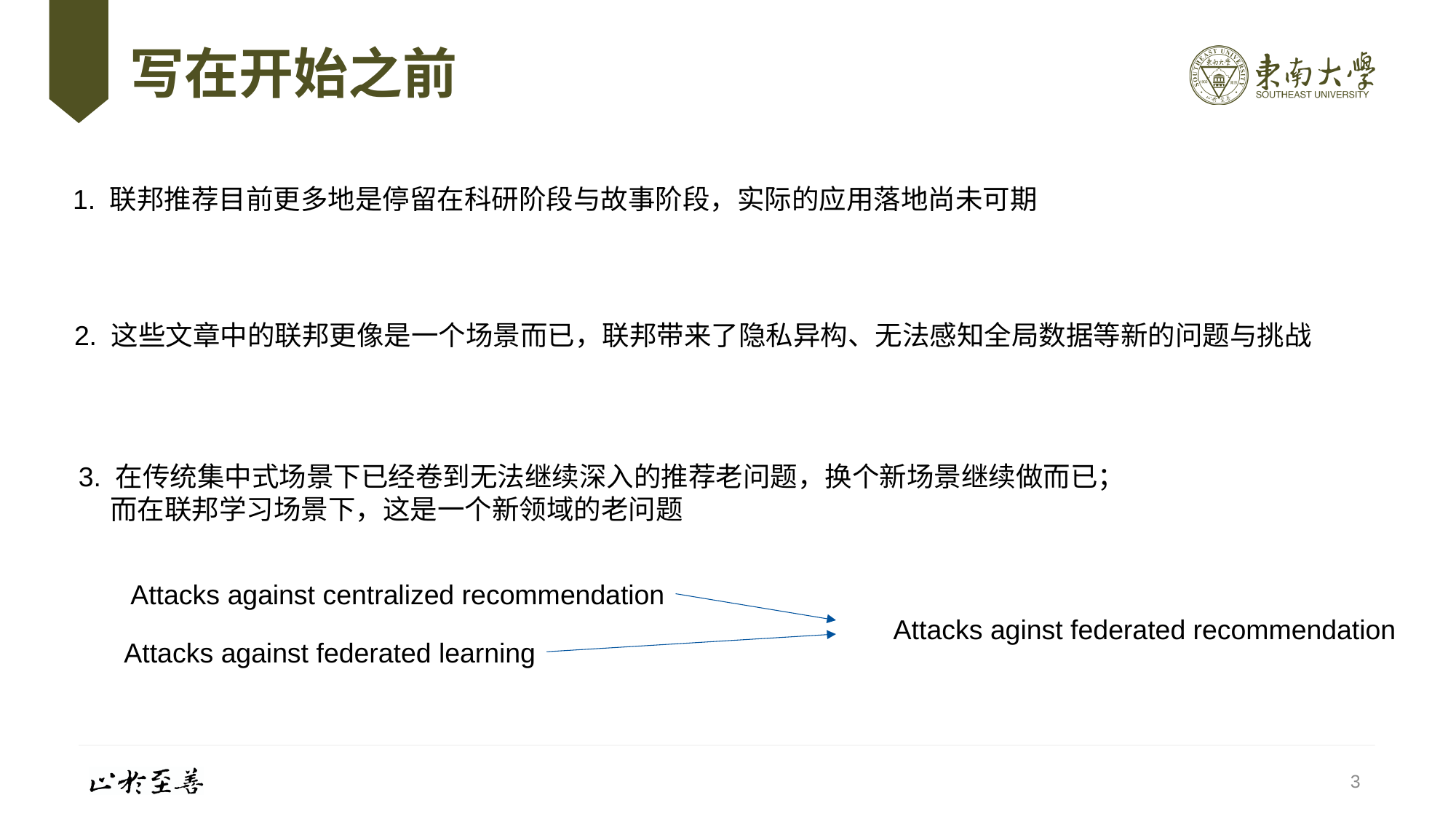

# 写在开始之前
1. 联邦推荐目前更多地是停留在科研阶段与故事阶段，实际的应用落地尚未可期
2. 这些文章中的联邦更像是一个场景而已，联邦带来了隐私异构、无法感知全局数据等新的问题与挑战
3. 在传统集中式场景下已经卷到无法继续深入的推荐老问题，换个新场景继续做而已；
    而在联邦学习场景下，这是一个新领域的老问题
Attacks against centralized recommendation
Attacks aginst federated recommendation
Attacks against federated learning
3